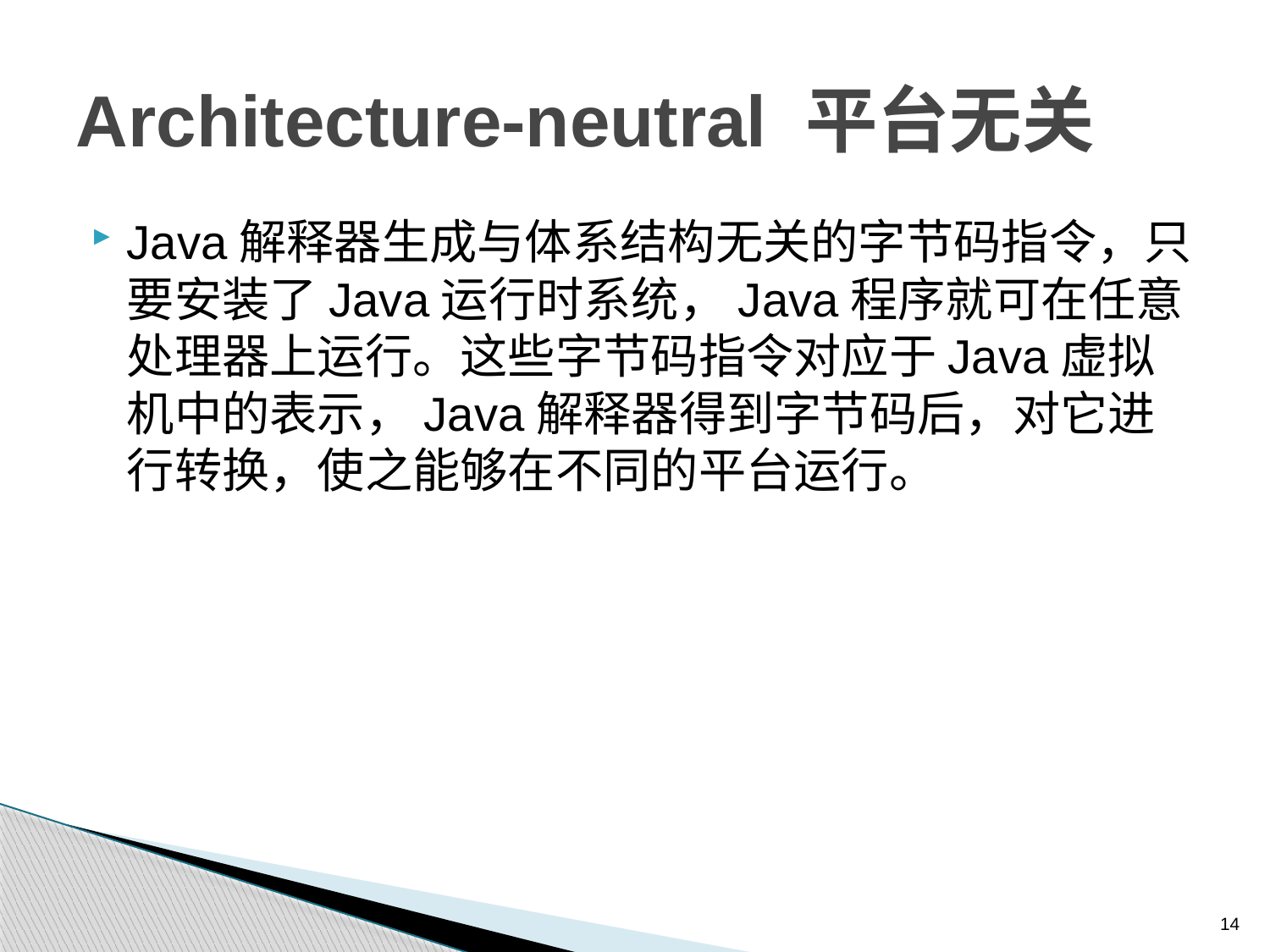

# Architecture-neutral 平台无关
Java解释器生成与体系结构无关的字节码指令，只要安装了Java运行时系统，Java程序就可在任意处理器上运行。这些字节码指令对应于Java虚拟机中的表示，Java解释器得到字节码后，对它进行转换，使之能够在不同的平台运行。
14